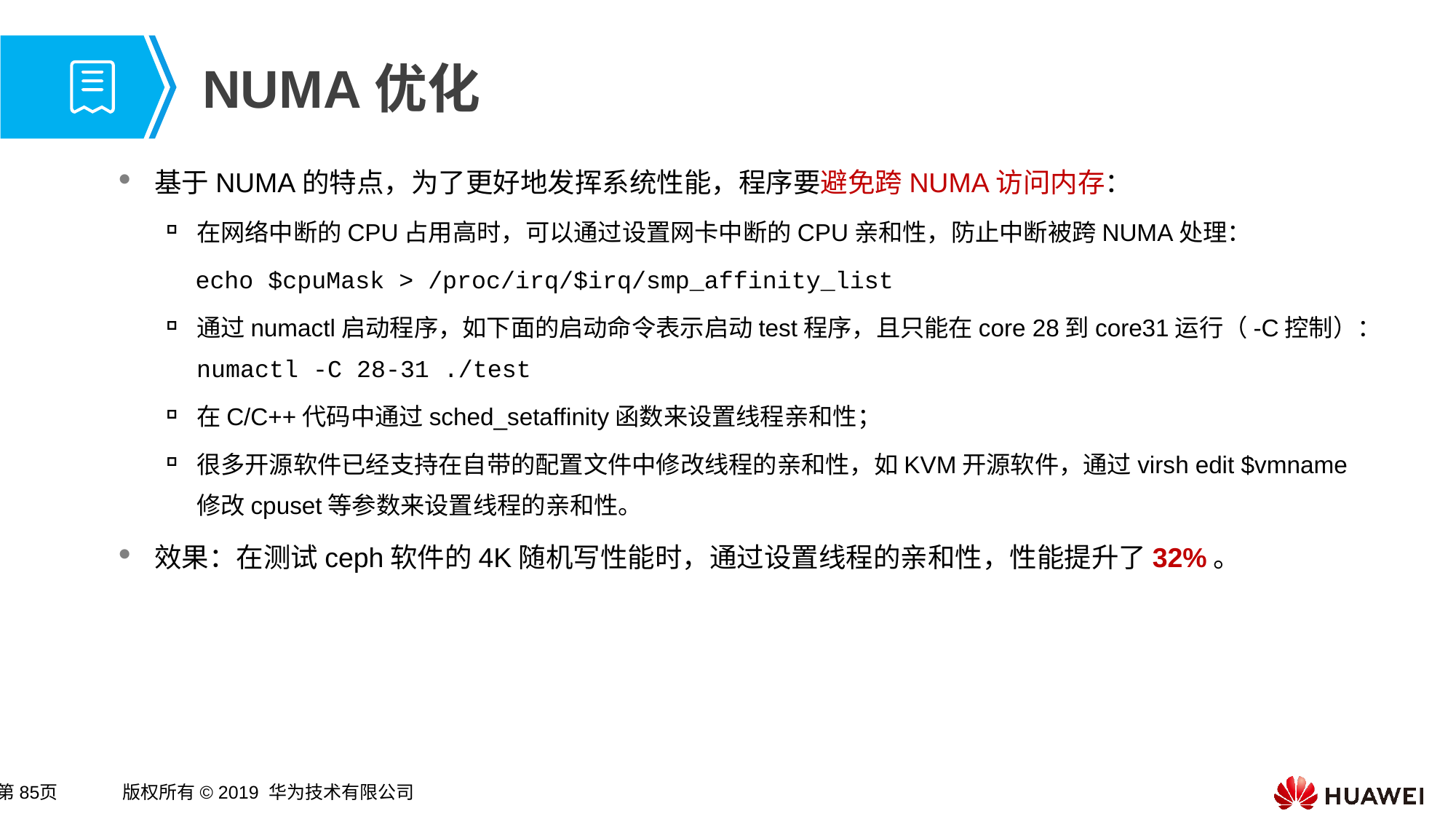

# NUMA优化
基于NUMA的特点，为了更好地发挥系统性能，程序要避免跨NUMA访问内存：
在网络中断的CPU占用高时，可以通过设置网卡中断的CPU亲和性，防止中断被跨NUMA处理：
  echo $cpuMask > /proc/irq/$irq/smp_affinity_list
通过numactl启动程序，如下面的启动命令表示启动test程序，且只能在core 28到core31运行（-C控制）：numactl -C 28-31 ./test
在C/C++代码中通过sched_setaffinity函数来设置线程亲和性；
很多开源软件已经支持在自带的配置文件中修改线程的亲和性，如KVM开源软件，通过virsh edit $vmname修改cpuset等参数来设置线程的亲和性。
效果：在测试ceph软件的4K随机写性能时，通过设置线程的亲和性，性能提升了32%。